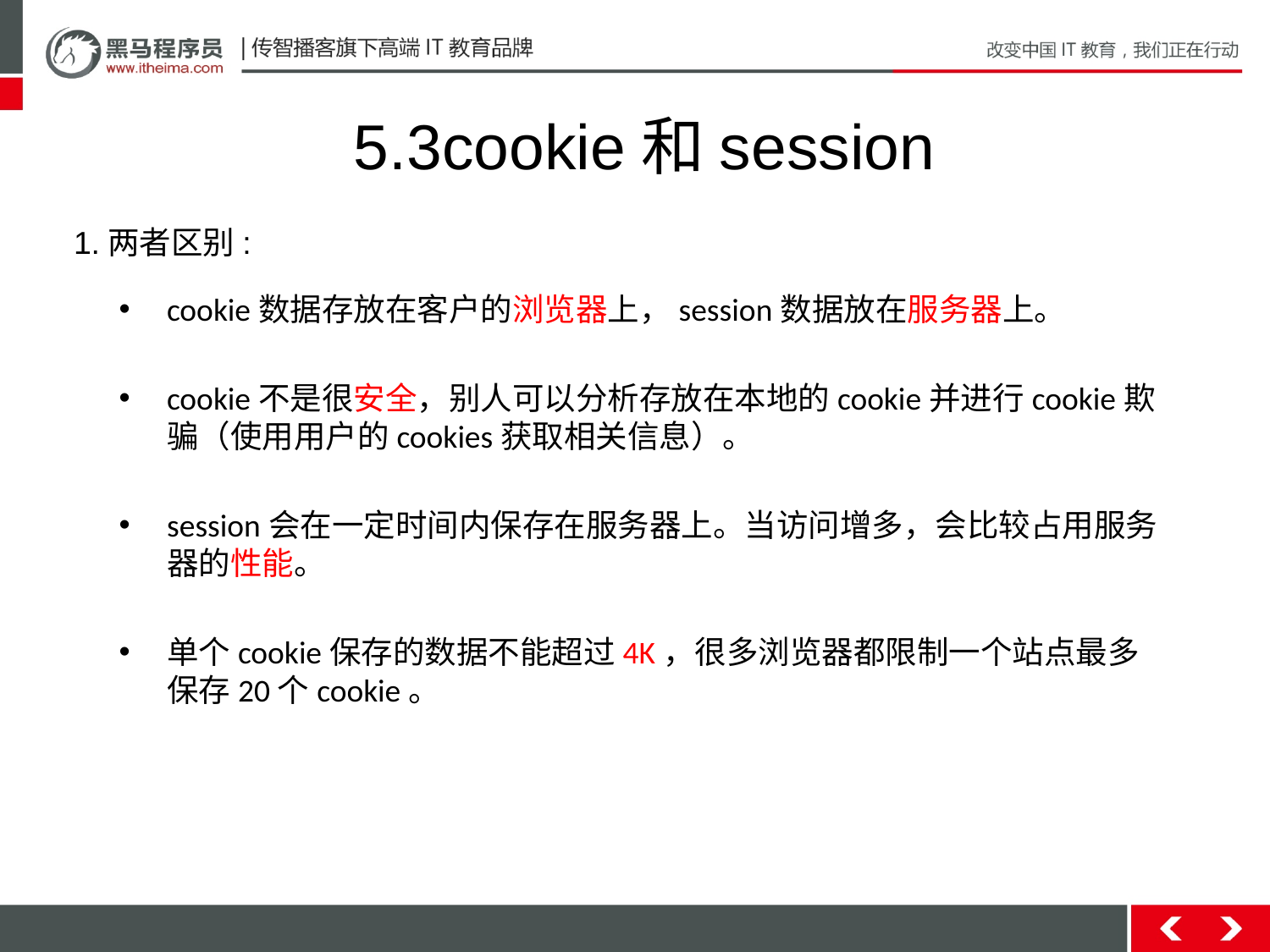

# 5.3cookie和session
1.两者区别:
cookie数据存放在客户的浏览器上，session数据放在服务器上。

cookie不是很安全，别人可以分析存放在本地的cookie并进行cookie欺骗（使用用户的cookies获取相关信息）。

session会在一定时间内保存在服务器上。当访问增多，会比较占用服务器的性能。

单个cookie保存的数据不能超过4K，很多浏览器都限制一个站点最多保存20个cookie。